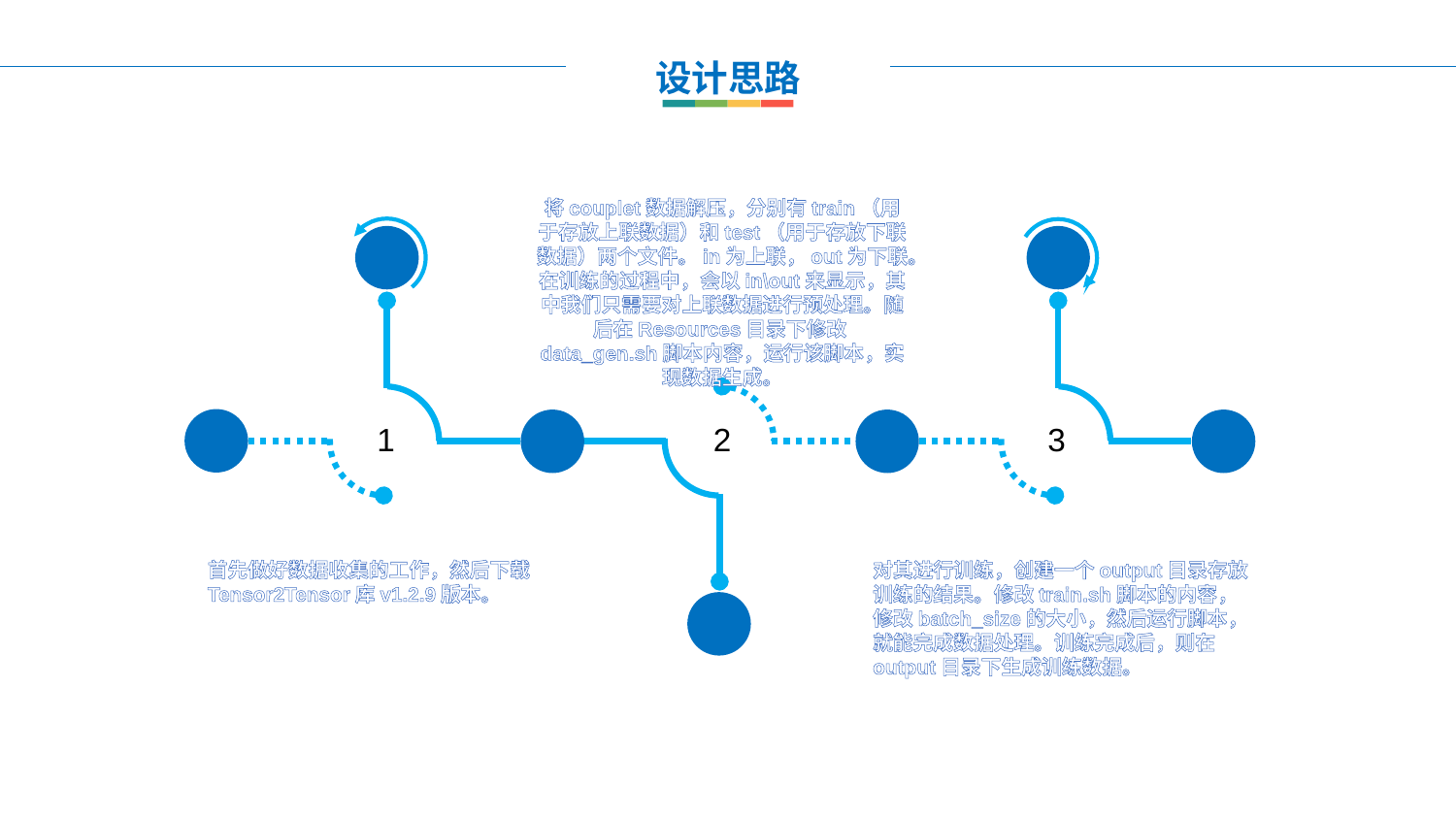

设计思路

将couplet数据解压，分别有train（用于存放上联数据）和test（用于存放下联数据）两个文件。in为上联，out为下联。在训练的过程中，会以in\out来显示，其中我们只需要对上联数据进行预处理。随后在Resources目录下修改data_gen.sh脚本内容，运行该脚本，实现数据生成。

1
2
3
首先做好数据收集的工作，然后下载Tensor2Tensor库v1.2.9版本。
对其进行训练，创建一个output目录存放训练的结果。修改train.sh脚本的内容，修改batch_size的大小，然后运行脚本，就能完成数据处理。训练完成后，则在output目录下生成训练数据。